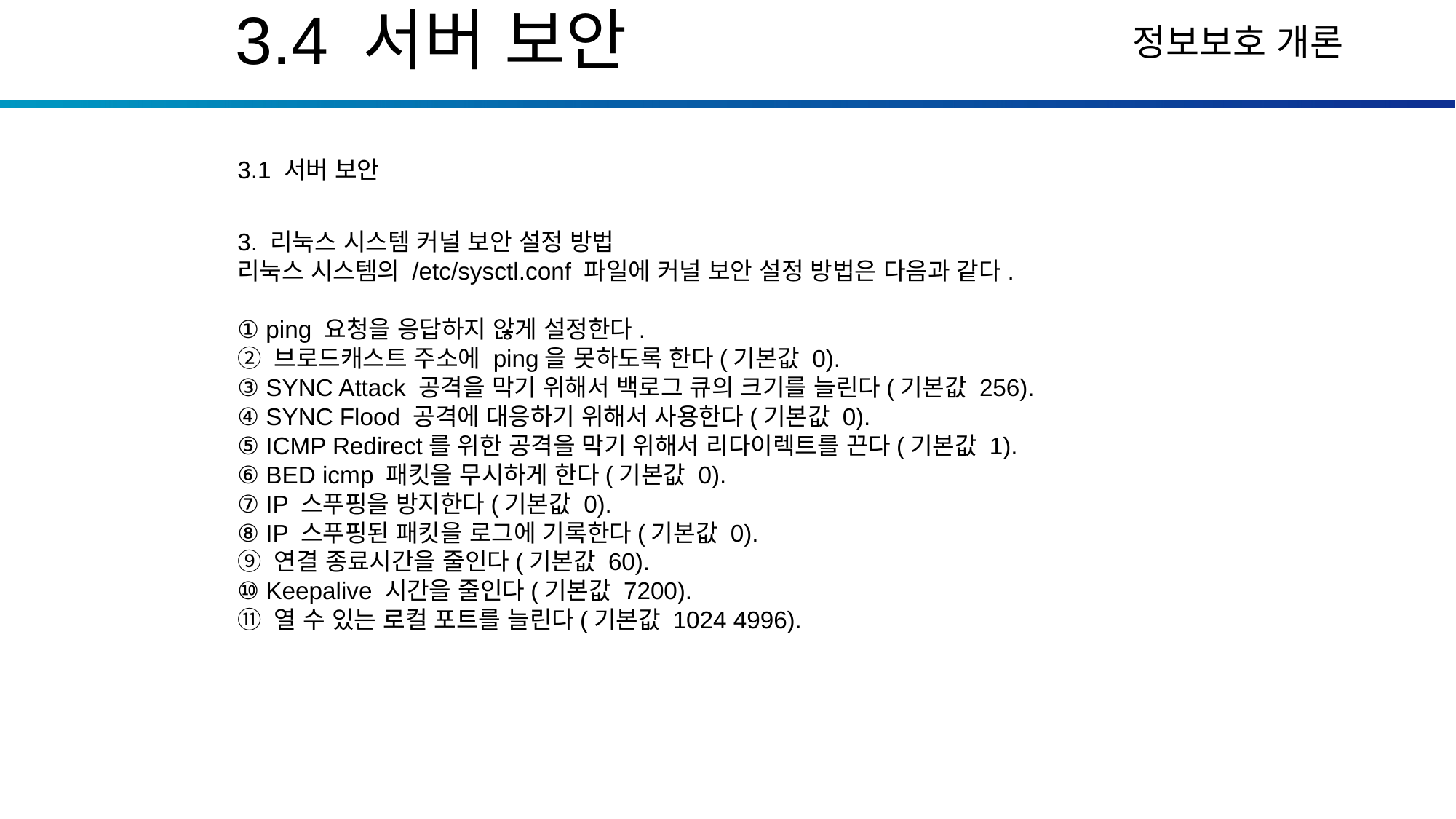

3.4 서버 보안
3.1 서버 보안

3. 리눅스 시스템 커널 보안 설정 방법
리눅스 시스템의 /etc/sysctl.conf 파일에 커널 보안 설정 방법은 다음과 같다.

① ping 요청을 응답하지 않게 설정한다.
② 브로드캐스트 주소에 ping을 못하도록 한다(기본값 0).
③ SYNC Attack 공격을 막기 위해서 백로그 큐의 크기를 늘린다(기본값 256).
④ SYNC Flood 공격에 대응하기 위해서 사용한다(기본값 0).
⑤ ICMP Redirect를 위한 공격을 막기 위해서 리다이렉트를 끈다(기본값 1).
⑥ BED icmp 패킷을 무시하게 한다(기본값 0).
⑦ IP 스푸핑을 방지한다(기본값 0).
⑧ IP 스푸핑된 패킷을 로그에 기록한다(기본값 0).
⑨ 연결 종료시간을 줄인다(기본값 60).
⑩ Keepalive 시간을 줄인다(기본값 7200).
⑪ 열 수 있는 로컬 포트를 늘린다(기본값 1024 4996).